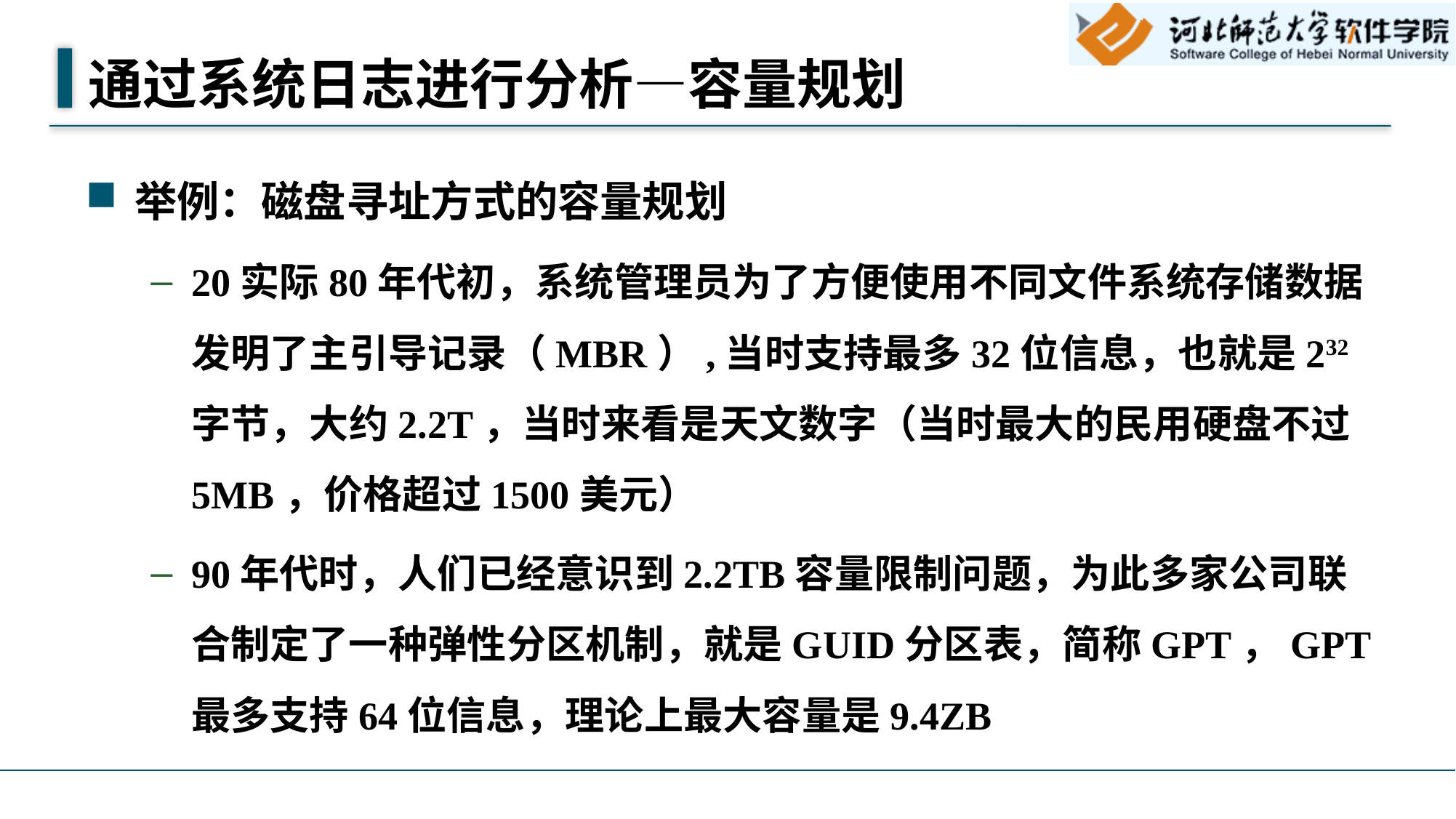

# 通过系统日志进行分析—容量规划
举例：磁盘寻址方式的容量规划
20实际80年代初，系统管理员为了方便使用不同文件系统存储数据发明了主引导记录（MBR）,当时支持最多32位信息，也就是232字节，大约2.2T，当时来看是天文数字（当时最大的民用硬盘不过5MB，价格超过1500美元）
90年代时，人们已经意识到2.2TB容量限制问题，为此多家公司联合制定了一种弹性分区机制，就是GUID分区表，简称GPT，GPT最多支持64位信息，理论上最大容量是9.4ZB